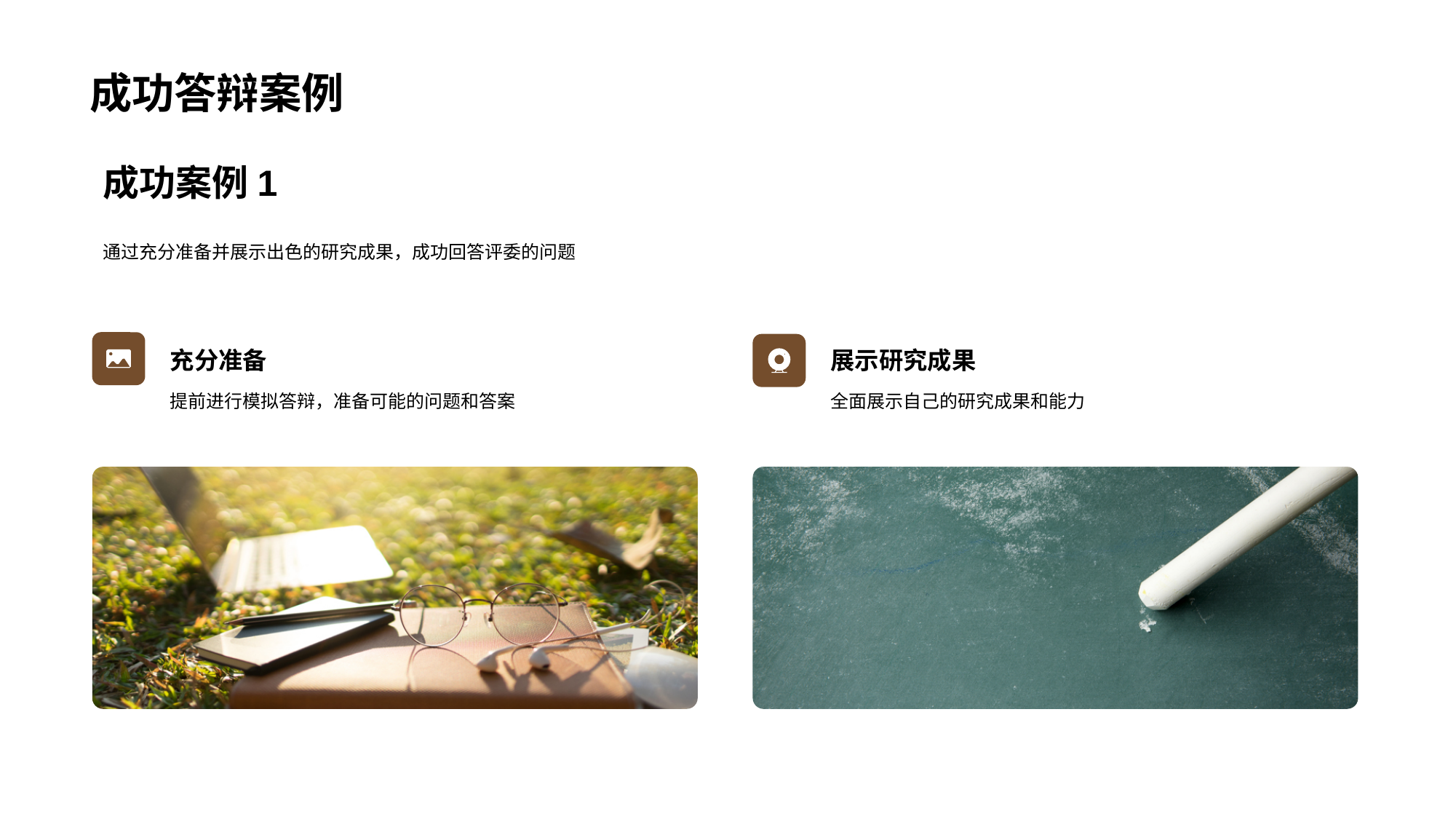

# 成功答辩案例
成功案例1
通过充分准备并展示出色的研究成果，成功回答评委的问题

充分准备
展示研究成果

提前进行模拟答辩，准备可能的问题和答案
全面展示自己的研究成果和能力